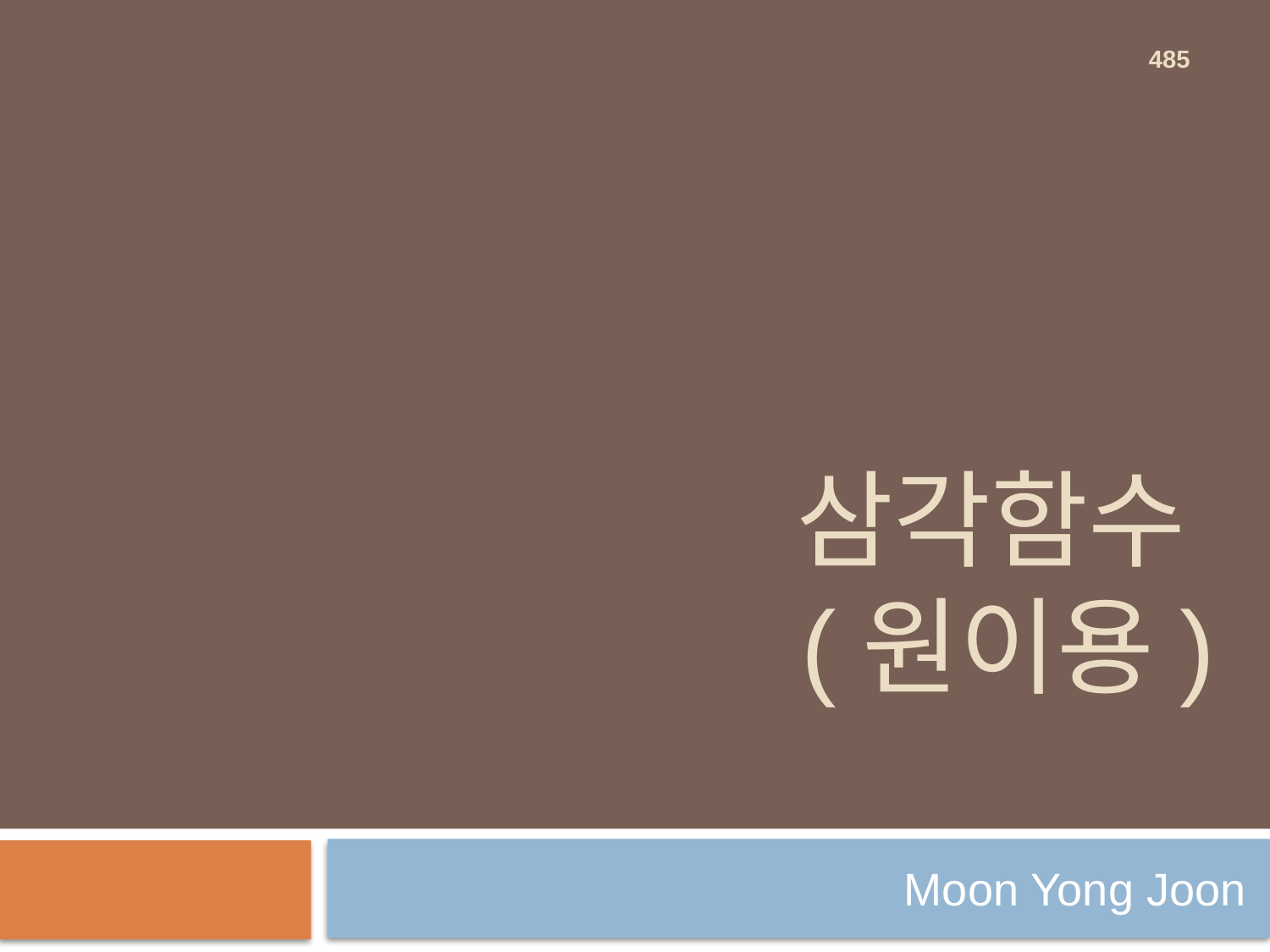

485
# 삼각함수 (원이용)
Moon Yong Joon